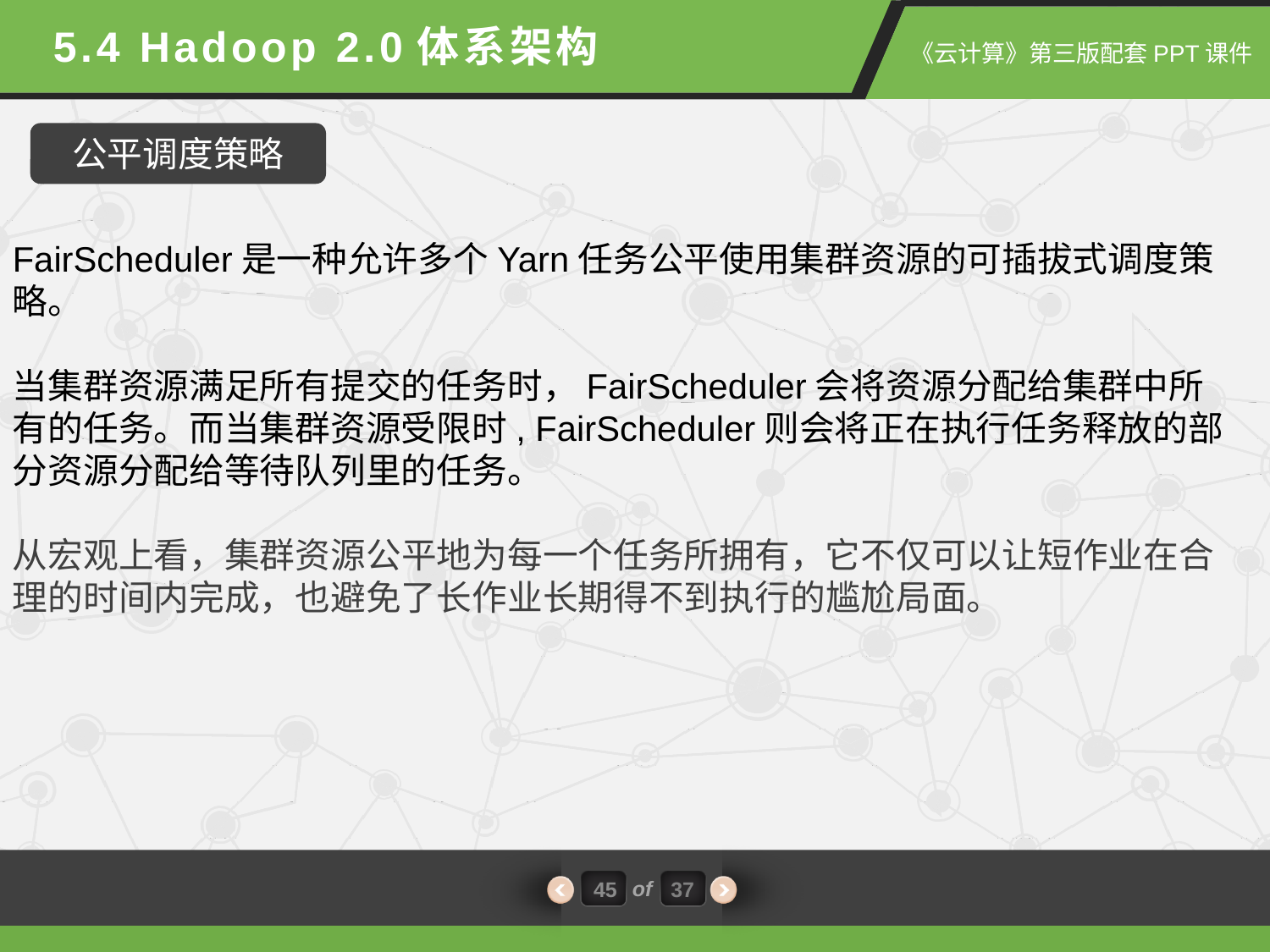

5.4 Hadoop 2.0体系架构
公平调度策略
FairScheduler是一种允许多个Yarn任务公平使用集群资源的可插拔式调度策略。

当集群资源满足所有提交的任务时，FairScheduler会将资源分配给集群中所有的任务。而当集群资源受限时, FairScheduler则会将正在执行任务释放的部分资源分配给等待队列里的任务。

从宏观上看，集群资源公平地为每一个任务所拥有，它不仅可以让短作业在合理的时间内完成，也避免了长作业长期得不到执行的尴尬局面。
45